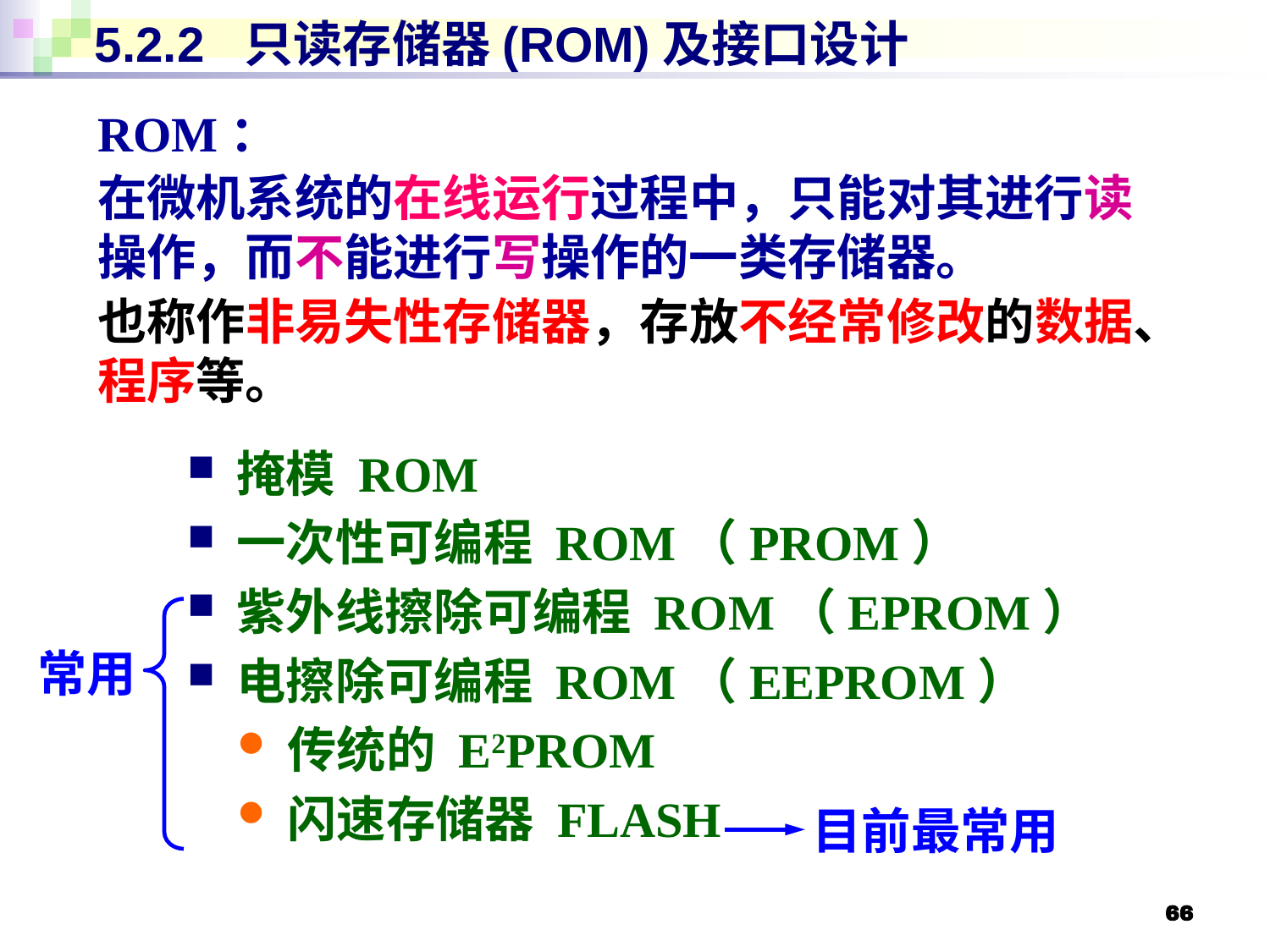

# 5.2.2  只读存储器(ROM)及接口设计
ROM：
在微机系统的在线运行过程中，只能对其进行读操作，而不能进行写操作的一类存储器。
也称作非易失性存储器，存放不经常修改的数据、程序等。
掩模 ROM
一次性可编程 ROM（PROM）
紫外线擦除可编程 ROM（EPROM）
电擦除可编程 ROM（EEPROM）
传统的 E2PROM
闪速存储器 FLASH

常用
目前最常用
66